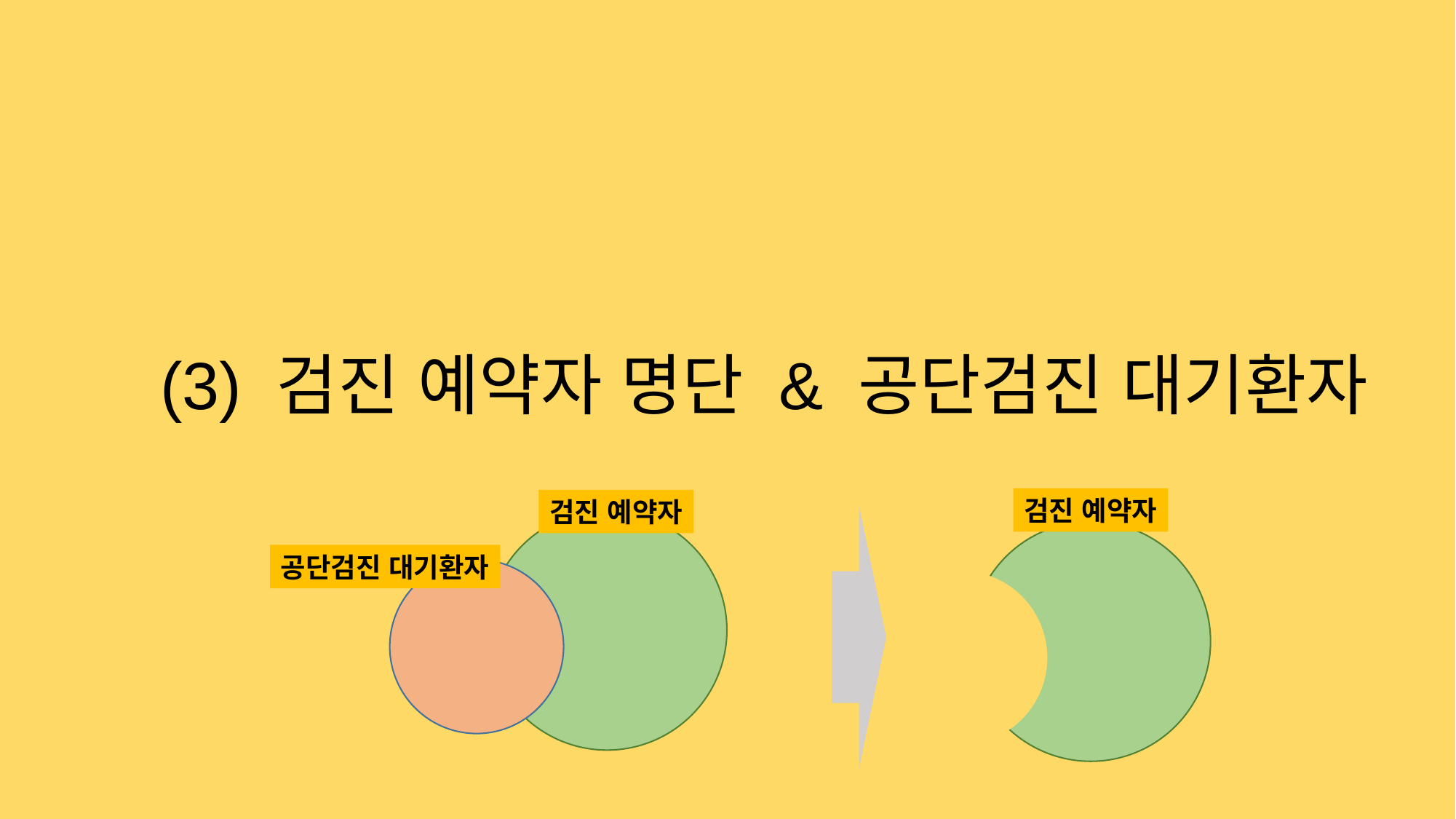

# (3) 검진 예약자 명단 & 공단검진 대기환자
검진 예약자
검진 예약자

공단검진 대기환자